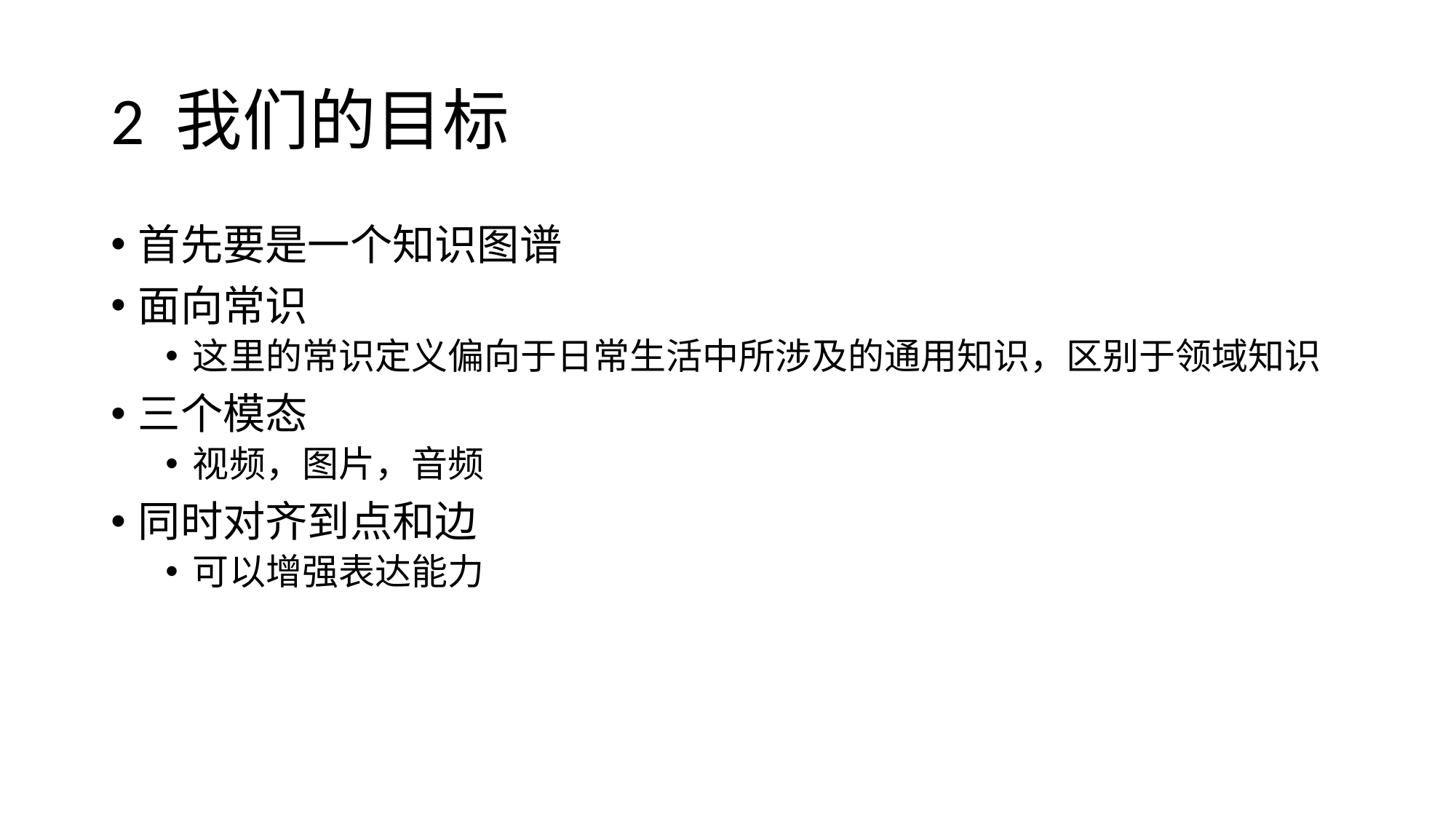

# 2 我们的目标
首先要是一个知识图谱
面向常识
这里的常识定义偏向于日常生活中所涉及的通用知识，区别于领域知识
三个模态
视频，图片，音频
同时对齐到点和边
可以增强表达能力